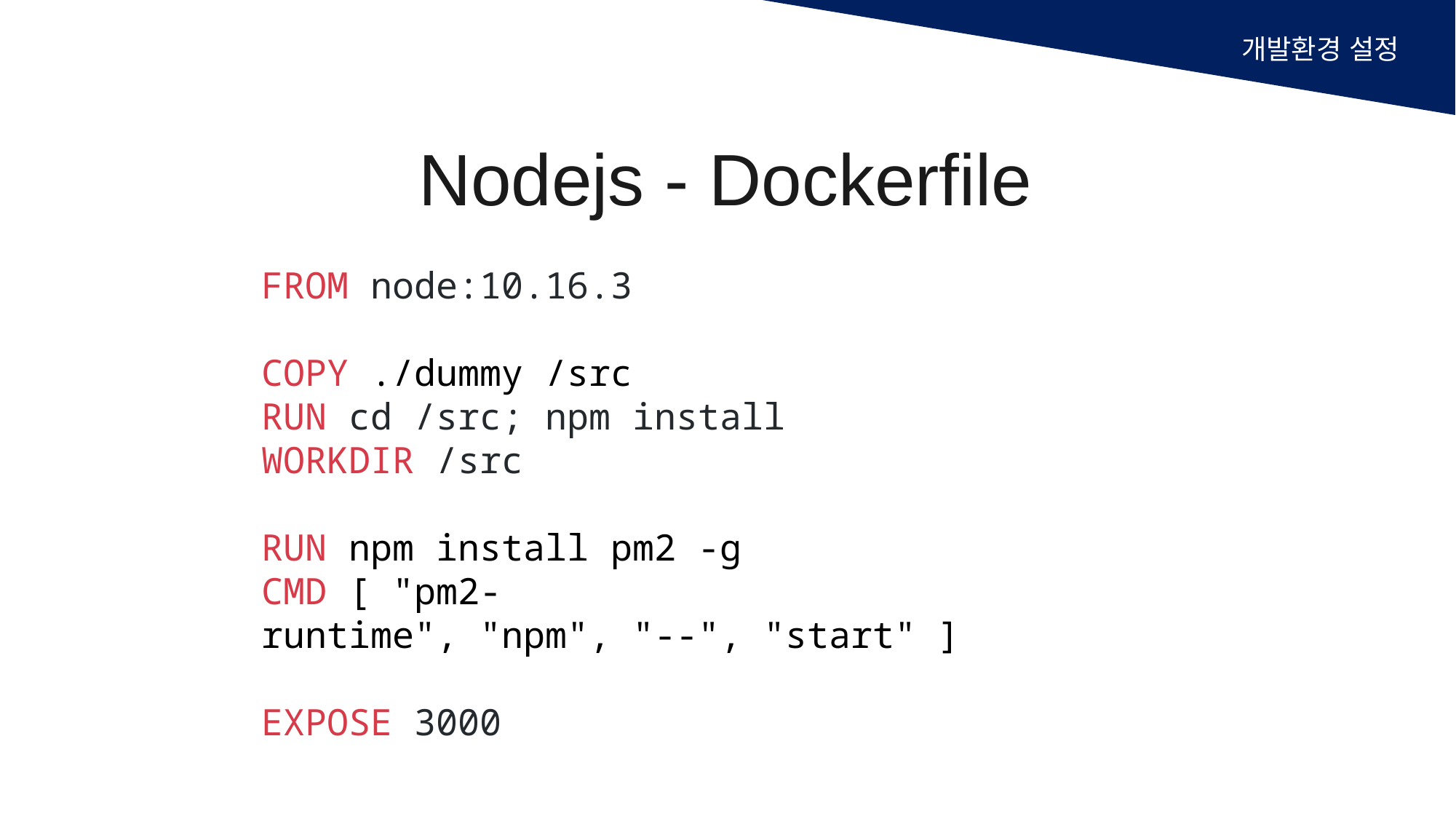

개발환경 설정
Nodejs - Dockerfile
FROM node:10.16.3

COPY ./dummy /src
RUN cd /src; npm install
WORKDIR /src

RUN npm install pm2 -g
CMD [ "pm2-runtime", "npm", "--", "start" ]

EXPOSE 3000